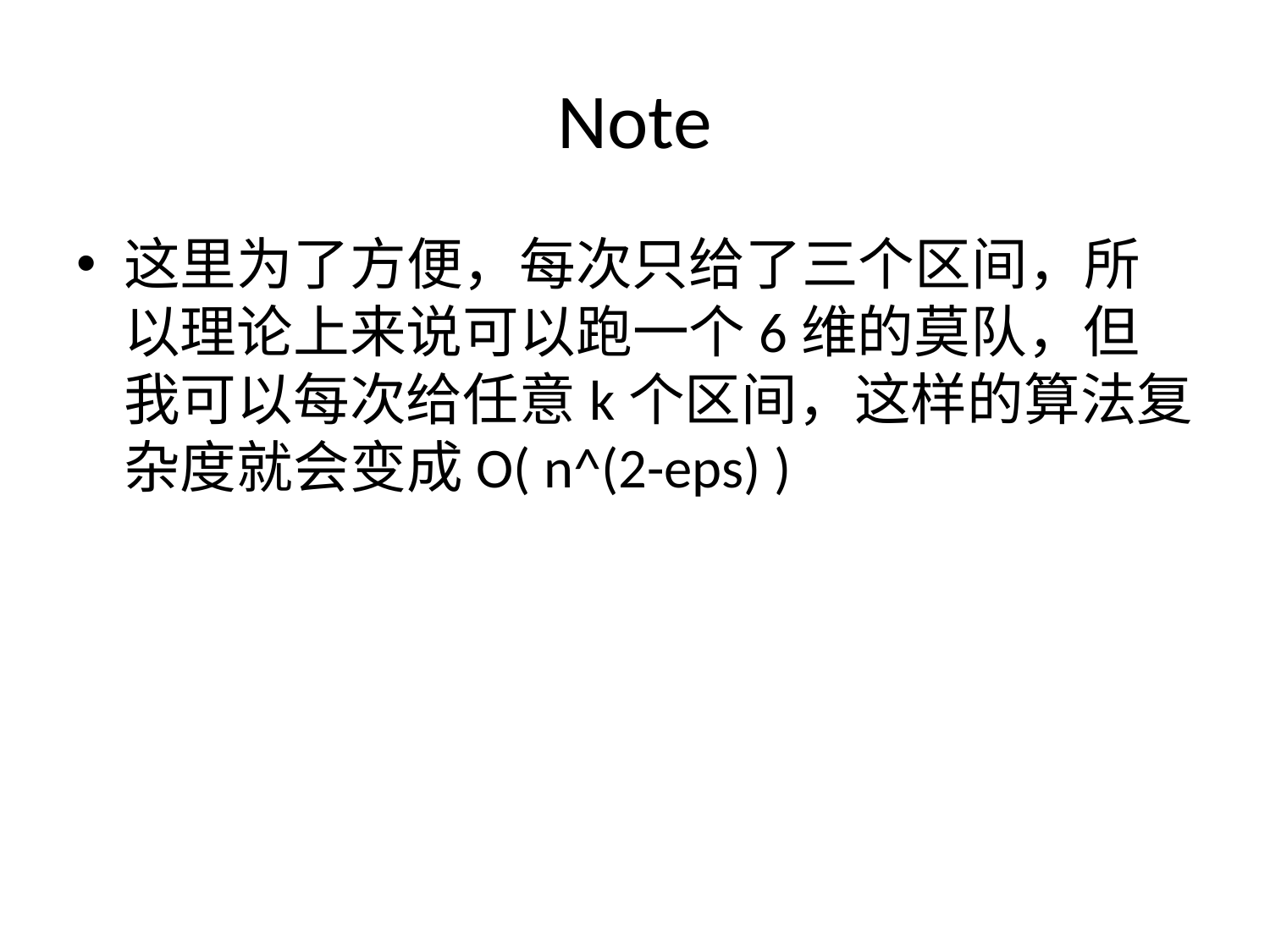

# Note
这里为了方便，每次只给了三个区间，所以理论上来说可以跑一个6维的莫队，但我可以每次给任意k个区间，这样的算法复杂度就会变成O( n^(2-eps) )